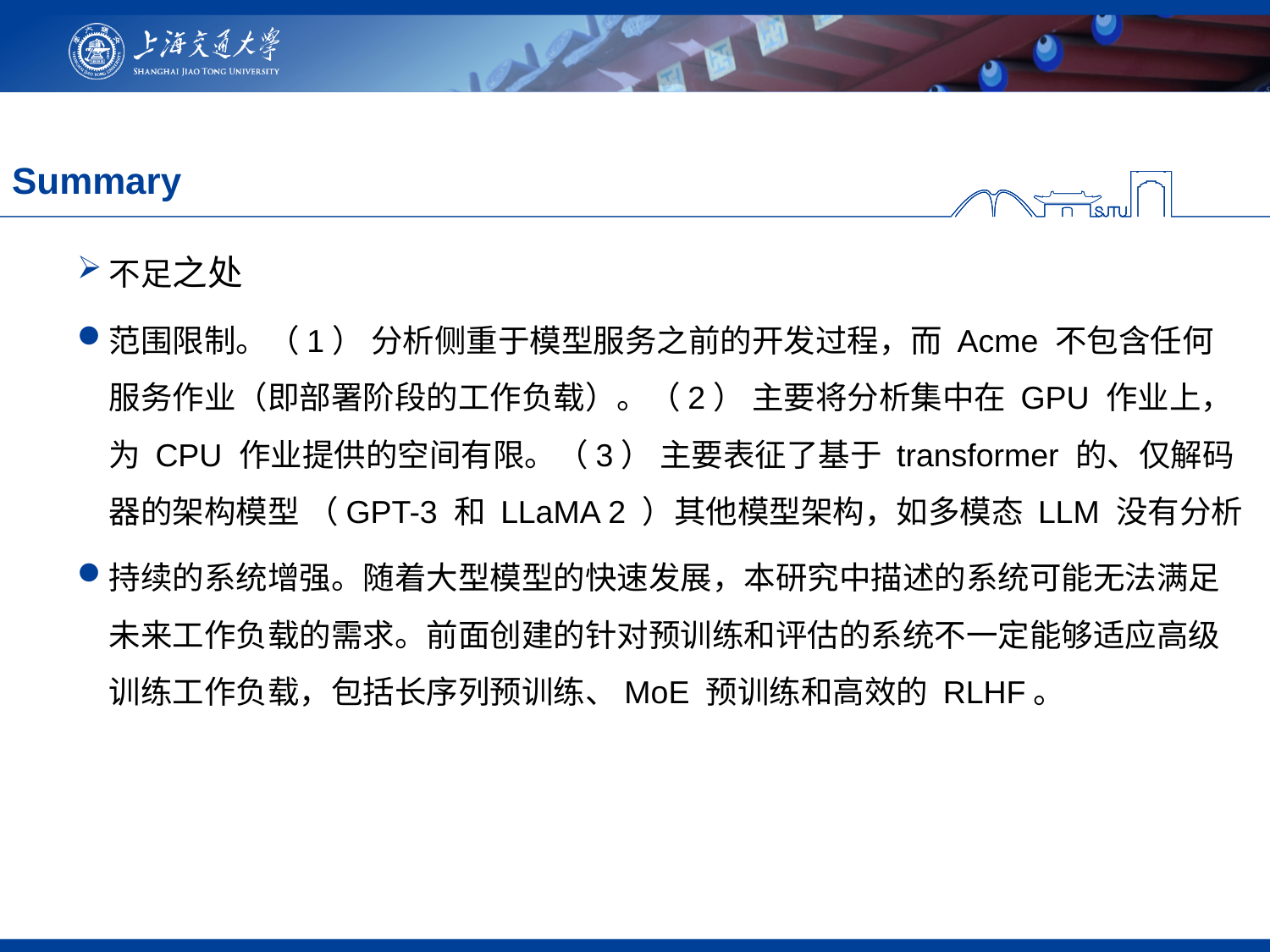

# Summary
不足之处
范围限制。（1） 分析侧重于模型服务之前的开发过程，而 Acme 不包含任何服务作业（即部署阶段的工作负载）。（2） 主要将分析集中在 GPU 作业上，为 CPU 作业提供的空间有限。（3） 主要表征了基于 transformer 的、仅解码器的架构模型 （GPT-3 和 LLaMA 2 ）其他模型架构，如多模态 LLM 没有分析
持续的系统增强。随着大型模型的快速发展，本研究中描述的系统可能无法满足未来工作负载的需求。前面创建的针对预训练和评估的系统不一定能够适应高级训练工作负载，包括长序列预训练、MoE 预训练和高效的 RLHF。